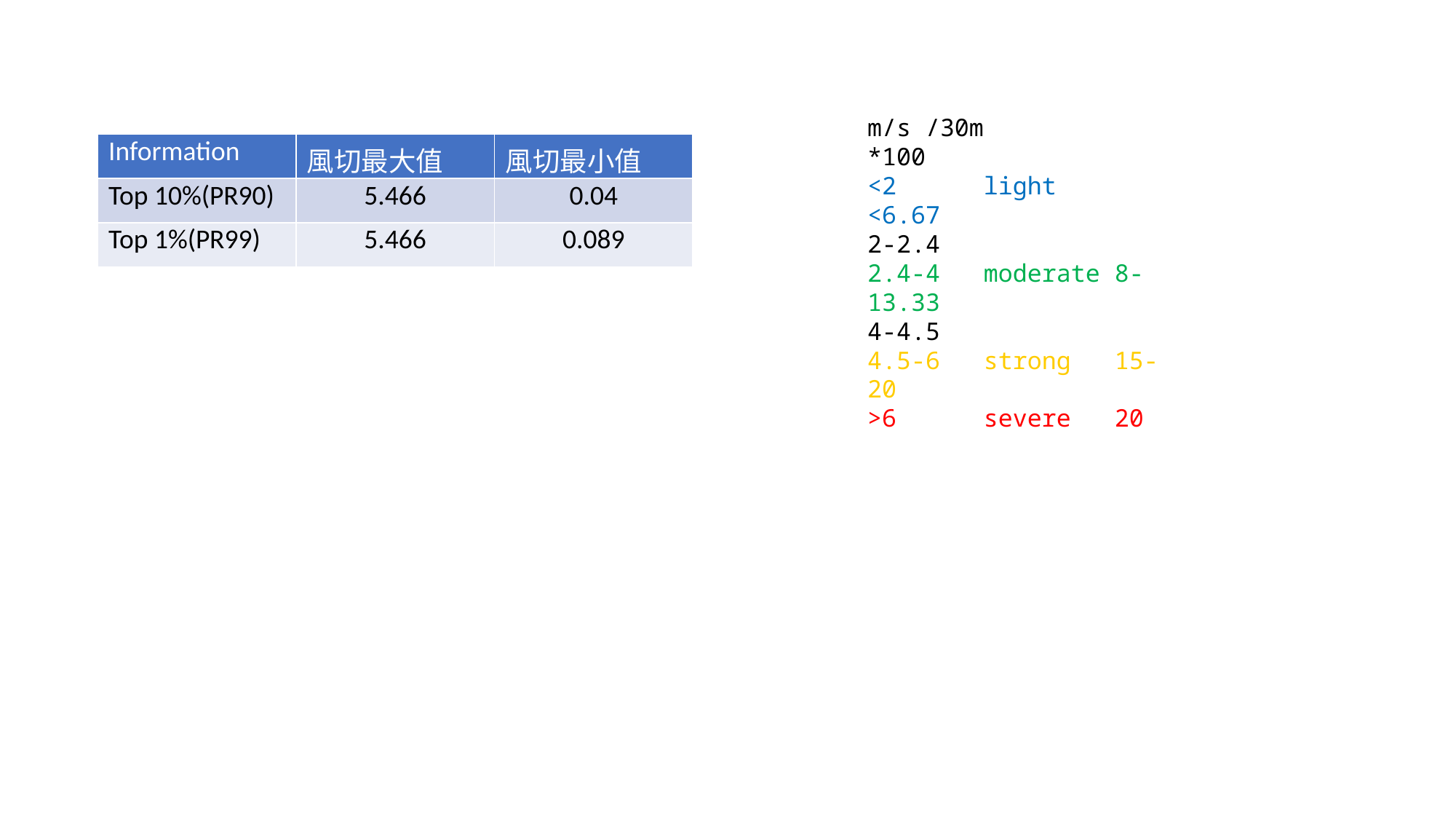

m/s /30m          *100
<2      light    <6.67
2-2.4
2.4-4   moderate 8-13.33
4-4.5
4.5-6   strong   15-20
>6      severe   20

| Information | 風切最大值 | 風切最小值 |
| --- | --- | --- |
| Top 10%(PR90) | 5.466 | 0.04 |
| Top 1%(PR99) | 5.466 | 0.089 |